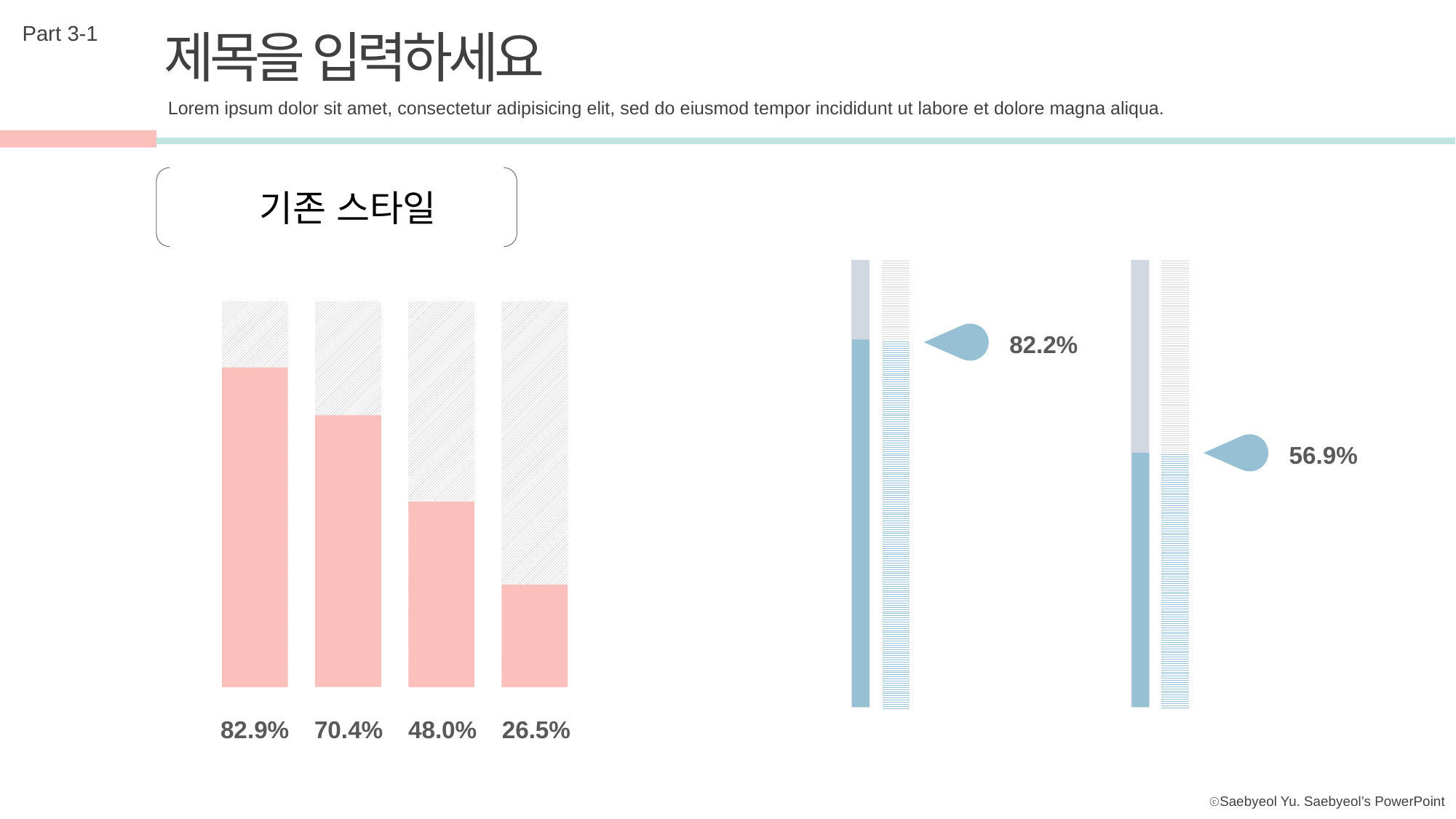

Part 3-1
제목을 입력하세요
Lorem ipsum dolor sit amet, consectetur adipisicing elit, sed do eiusmod tempor incididunt ut labore et dolore magna aliqua.

기존 스타일

82.2%

56.9%

82.9%
70.4%
48.0%
26.5%